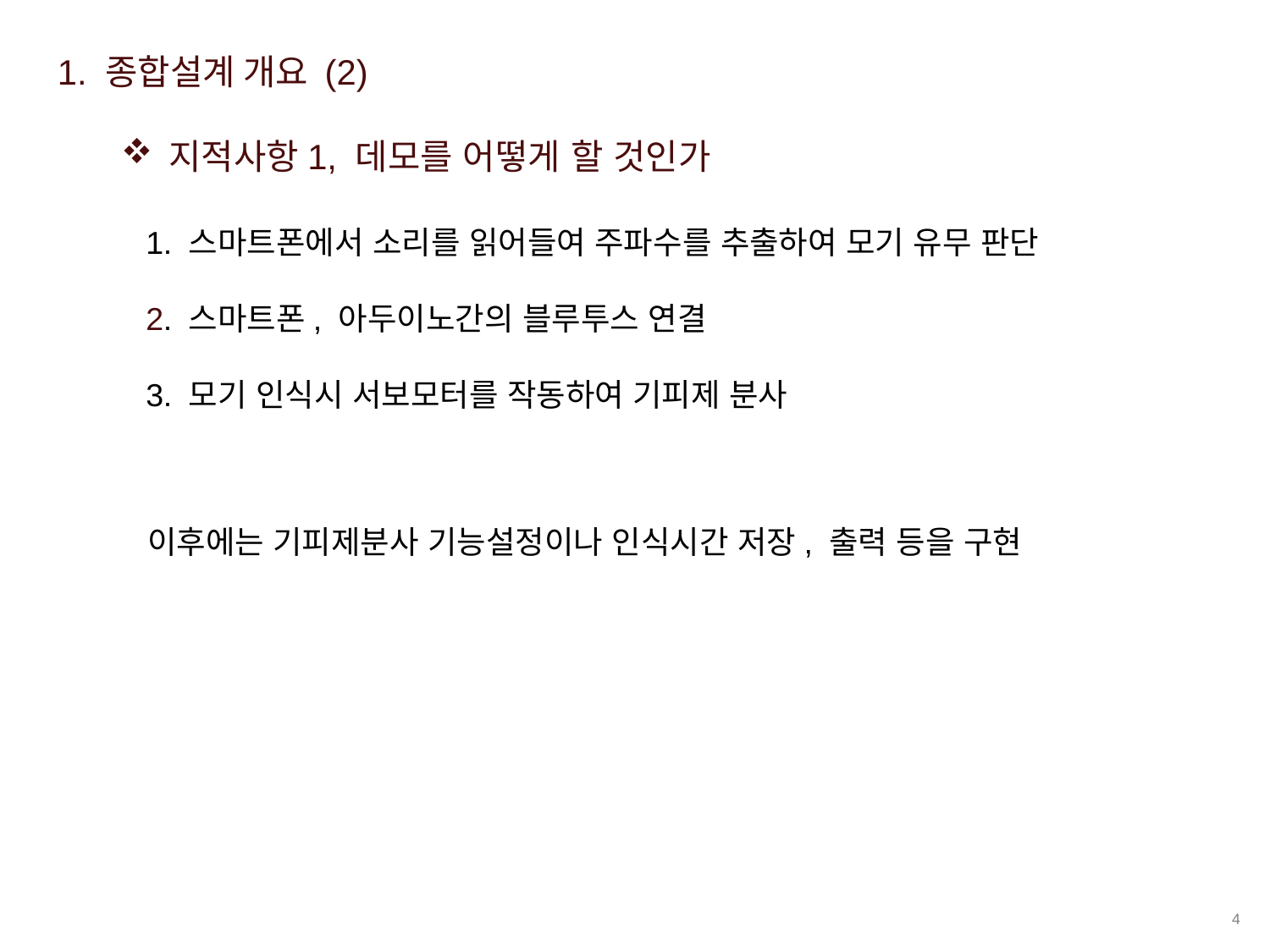

지적사항1, 데모를 어떻게 할 것인가

1. 종합설계 개요 (2)
1. 스마트폰에서 소리를 읽어들여 주파수를 추출하여 모기 유무 판단

2. 스마트폰, 아두이노간의 블루투스 연결

3. 모기 인식시 서보모터를 작동하여 기피제 분사

이후에는 기피제분사 기능설정이나 인식시간 저장, 출력 등을 구현